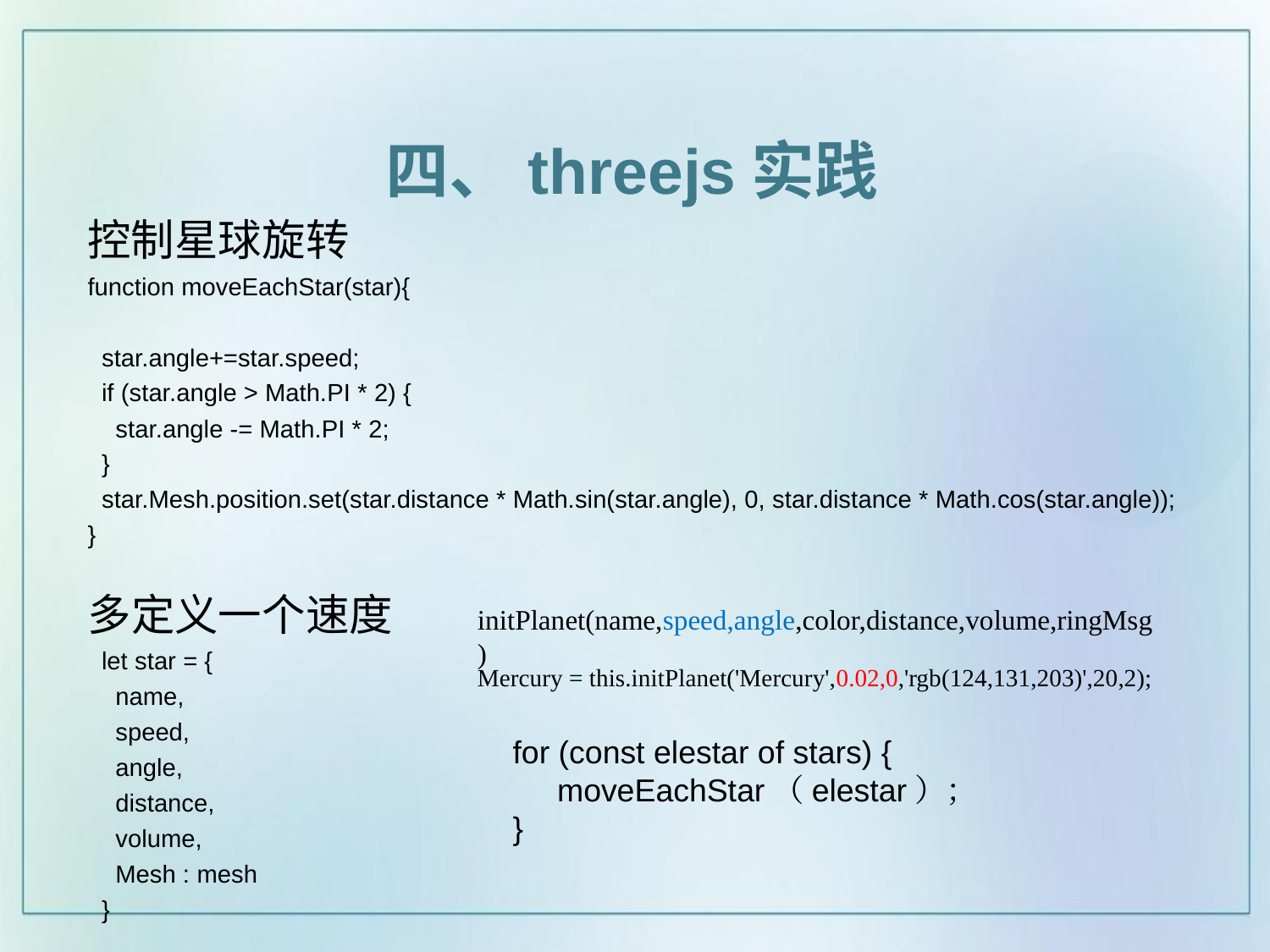

四、threejs实践
控制星球旋转
function moveEachStar(star){

  star.angle+=star.speed;
  if (star.angle > Math.PI * 2) {
    star.angle -= Math.PI * 2;
  }
  star.Mesh.position.set(star.distance * Math.sin(star.angle), 0, star.distance * Math.cos(star.angle));
}
多定义一个速度
  let star = {
    name,
    speed,
    angle,
    distance,
    volume,
    Mesh : mesh
  }

initPlanet(name,speed,angle,color,distance,volume,ringMsg)
Mercury = this.initPlanet('Mercury',0.02,0,'rgb(124,131,203)',20,2);
for (const elestar of stars) {
     moveEachStar（elestar）；
}